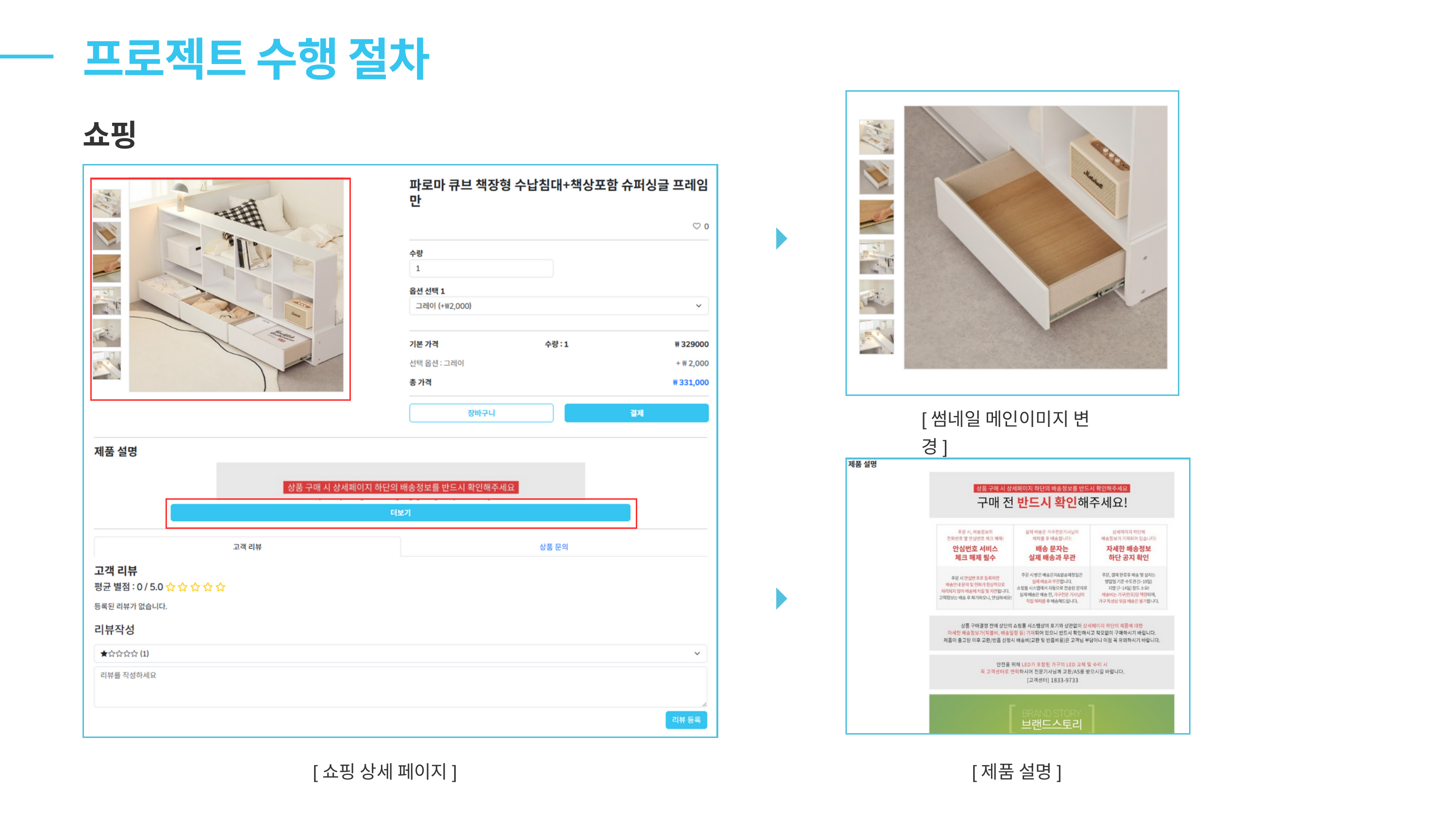

프로젝트 수행 절차

쇼핑

[썸네일 메인이미지 변경]

[쇼핑 상세 페이지]
[제품 설명]